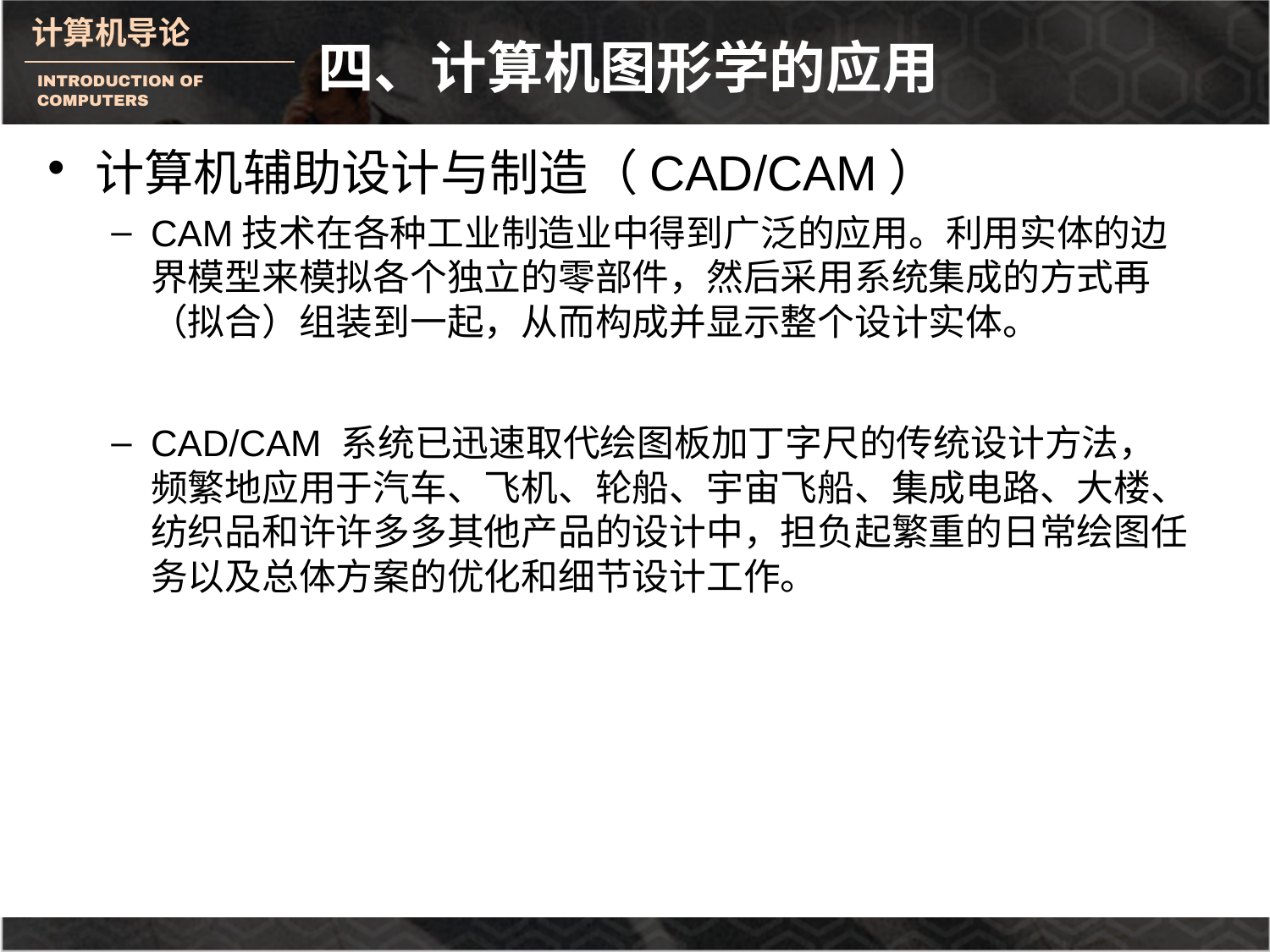

# 四、计算机图形学的应用
计算机辅助设计与制造（CAD/CAM）
CAM技术在各种工业制造业中得到广泛的应用。利用实体的边界模型来模拟各个独立的零部件，然后采用系统集成的方式再（拟合）组装到一起，从而构成并显示整个设计实体。

CAD/CAM 系统已迅速取代绘图板加丁字尺的传统设计方法，频繁地应用于汽车、飞机、轮船、宇宙飞船、集成电路、大楼、纺织品和许许多多其他产品的设计中，担负起繁重的日常绘图任务以及总体方案的优化和细节设计工作。
136